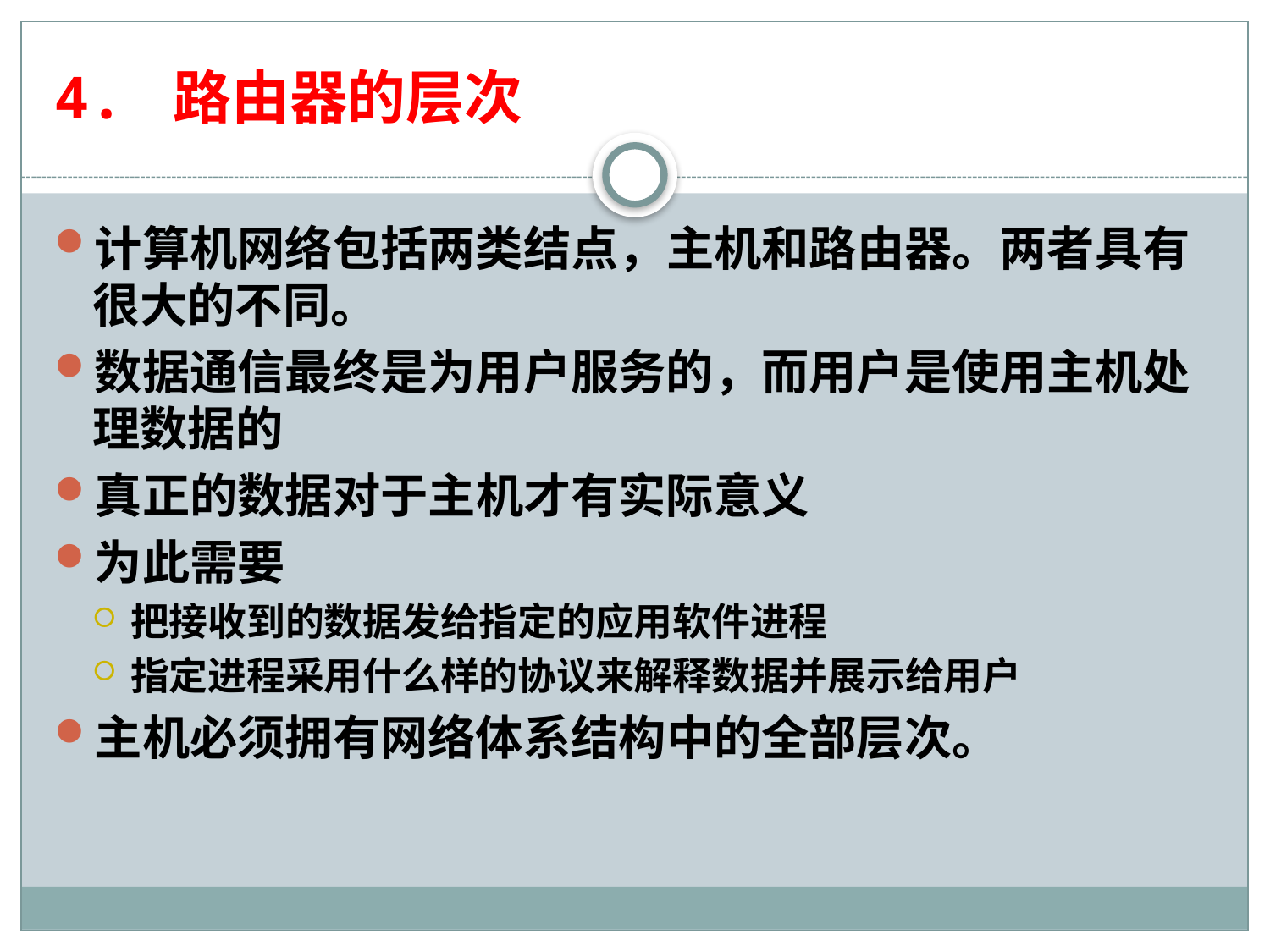

# 4. 路由器的层次
计算机网络包括两类结点，主机和路由器。两者具有很大的不同。
数据通信最终是为用户服务的，而用户是使用主机处理数据的
真正的数据对于主机才有实际意义
为此需要
把接收到的数据发给指定的应用软件进程
指定进程采用什么样的协议来解释数据并展示给用户
主机必须拥有网络体系结构中的全部层次。